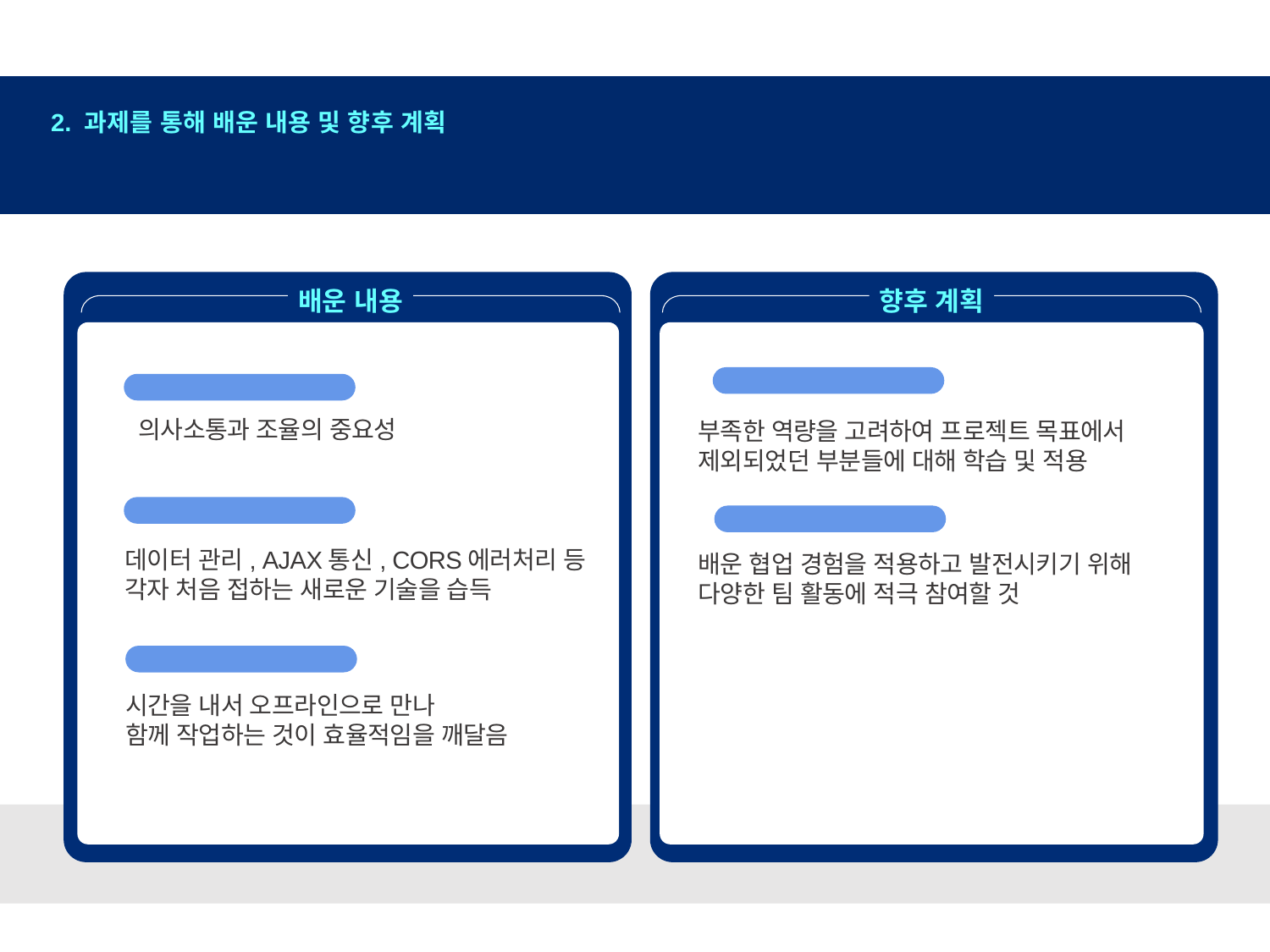

2. 과제를 통해 배운 내용 및 향후 계획

배운 내용
향후 계획

의사소통과 조율의 중요성

새로운 기술 습득

 학습 및 프로젝트 보충
 의사소통의 중요성
부족한 역량을 고려하여 프로젝트 목표에서
제외되었던 부분들에 대해 학습 및 적용
팀 프로젝트 활동
데이터 관리, AJAX통신, CORS에러처리 등
각자 처음 접하는 새로운 기술을 습득
배운 협업 경험을 적용하고 발전시키기 위해
다양한 팀 활동에 적극 참여할 것
오프라인 회의의 중요성
시간을 내서 오프라인으로 만나
함께 작업하는 것이 효율적임을 깨달음